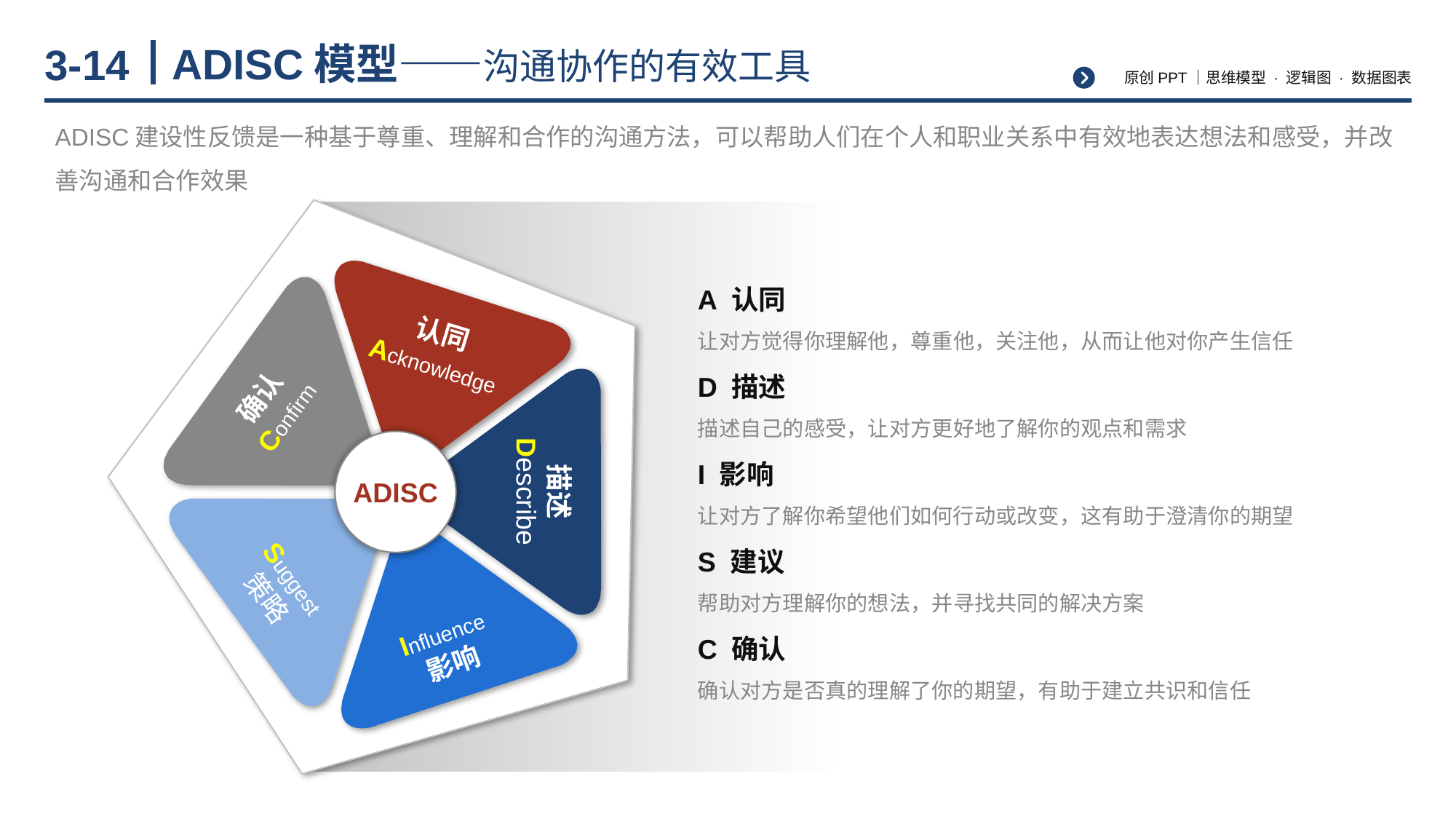

# ADISC模型——沟通协作的有效工具
3-14
ADISC建设性反馈是一种基于尊重、理解和合作的沟通方法，可以帮助人们在个人和职业关系中有效地表达想法和感受，并改善沟通和合作效果

认同
Acknowledge
确认
Confirm

描述
Describe

Suggest
策略
Influence
影响

ADISC

A 认同
让对方觉得你理解他，尊重他，关注他，从而让他对你产生信任
D 描述
描述自己的感受，让对方更好地了解你的观点和需求
I 影响
让对方了解你希望他们如何行动或改变，这有助于澄清你的期望
S 建议
帮助对方理解你的想法，并寻找共同的解决方案
C 确认
确认对方是否真的理解了你的期望，有助于建立共识和信任